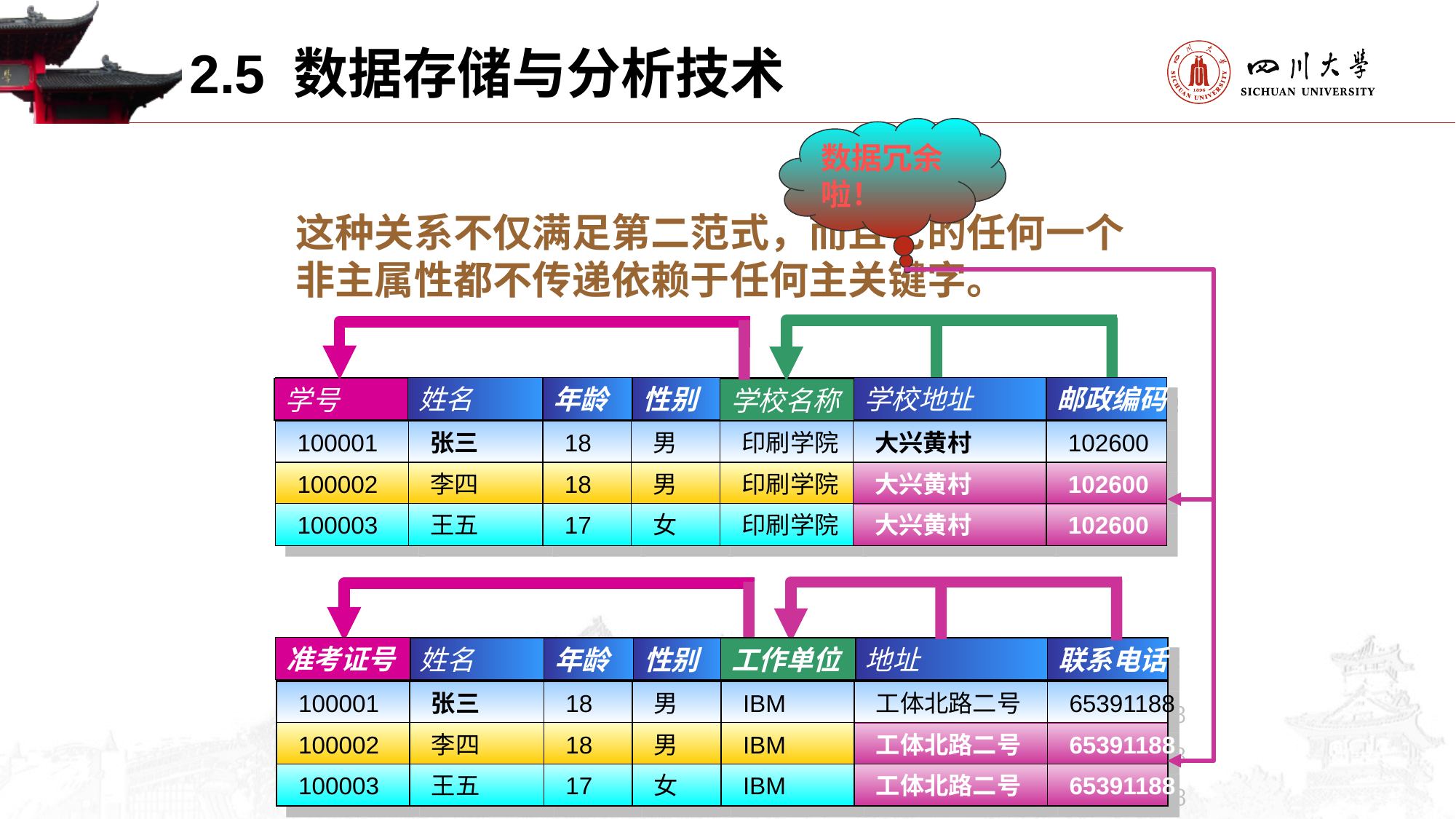

2.5 数据存储与分析技术

数据冗余啦！
这种关系不仅满足第二范式，而且它的任何一个非主属性都不传递依赖于任何主关键字。

学号
姓名
年龄
性别
学校名称
学校地址
邮政编码
学号
学校名称
100001
张三
18
男
印刷学院
大兴黄村
102600
100002
李四
18
男
印刷学院
大兴黄村
大兴黄村
102600
大兴黄村
102600
102600

100003
王五
17
女
印刷学院
大兴黄村
102600

准考证号
准考证号
姓名
年龄
性别
工作单位
地址
联系电话
100001
张三
18
男
IBM
工体北路二号
65391188
100002
李四
18
男
IBM
工体北路二号
65391188
100003
王五
17
女
IBM
工体北路二号
65391188
工作单位
工体北路二号
65391188
工体北路二号
65391188